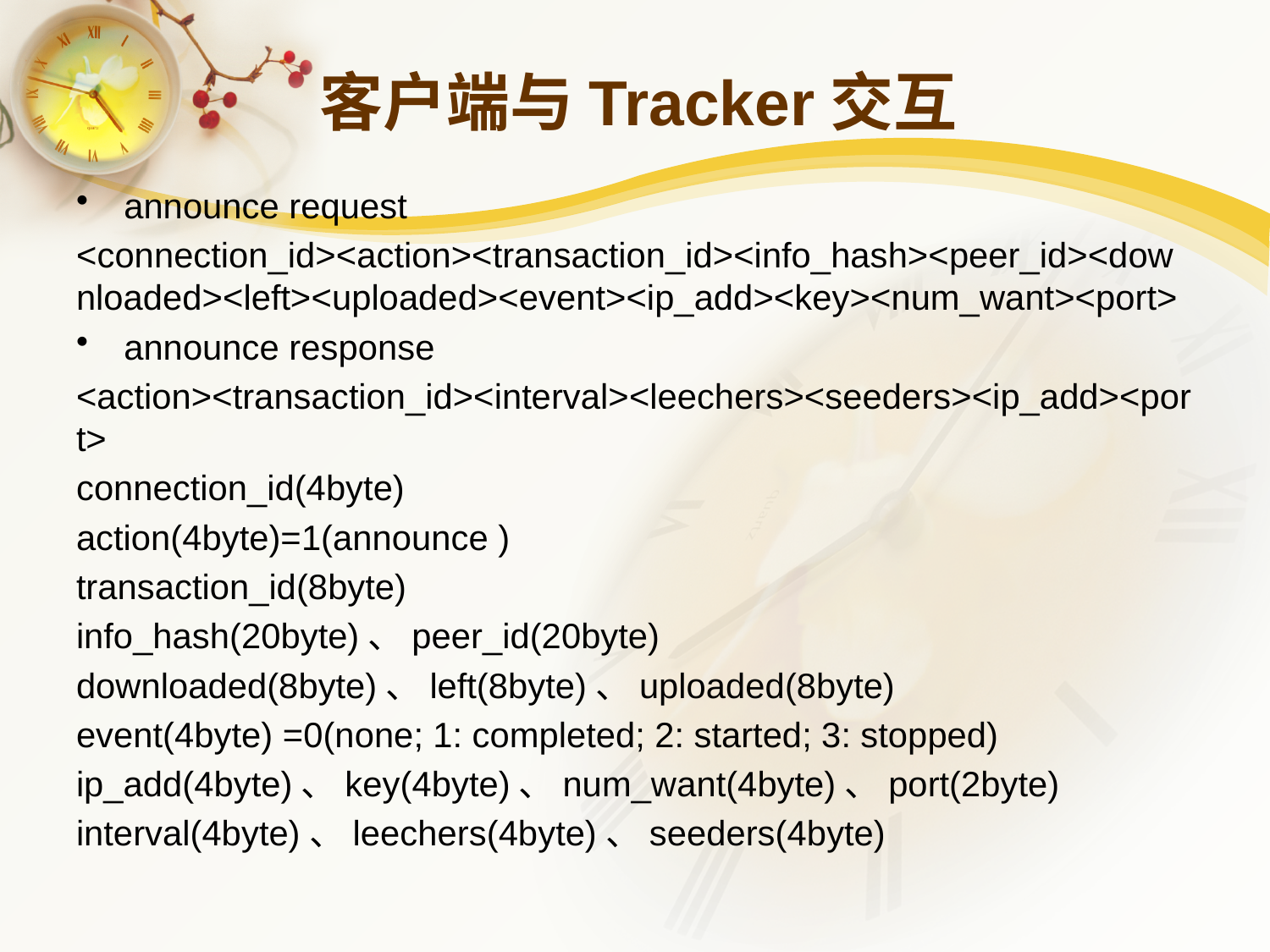

# 客户端与Tracker交互
announce request
<connection_id><action><transaction_id><info_hash><peer_id><downloaded><left><uploaded><event><ip_add><key><num_want><port>
announce response
<action><transaction_id><interval><leechers><seeders><ip_add><port>
connection_id(4byte)
action(4byte)=1(announce )
transaction_id(8byte)
info_hash(20byte)、peer_id(20byte)
downloaded(8byte)、left(8byte)、uploaded(8byte)
event(4byte) =0(none; 1: completed; 2: started; 3: stopped)
ip_add(4byte)、key(4byte)、num_want(4byte)、port(2byte)
interval(4byte)、leechers(4byte)、seeders(4byte)